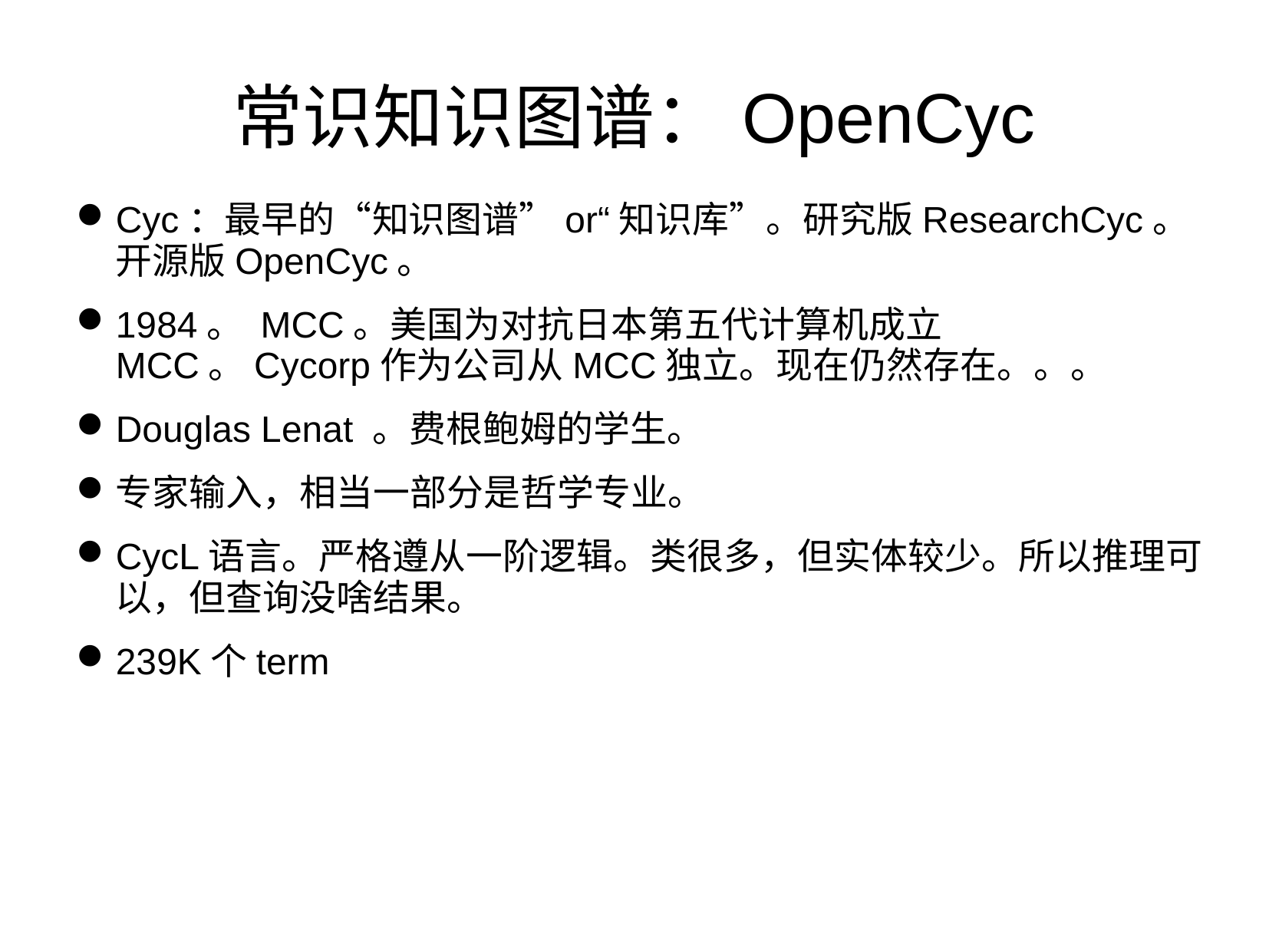

常识知识图谱：OpenCyc
Cyc：最早的“知识图谱”or“知识库”。研究版ResearchCyc。开源版OpenCyc。
1984。 MCC。美国为对抗日本第五代计算机成立MCC。Cycorp作为公司从MCC独立。现在仍然存在。。。
Douglas Lenat 。费根鲍姆的学生。
专家输入，相当一部分是哲学专业。
CycL语言。严格遵从一阶逻辑。类很多，但实体较少。所以推理可以，但查询没啥结果。
239K个term